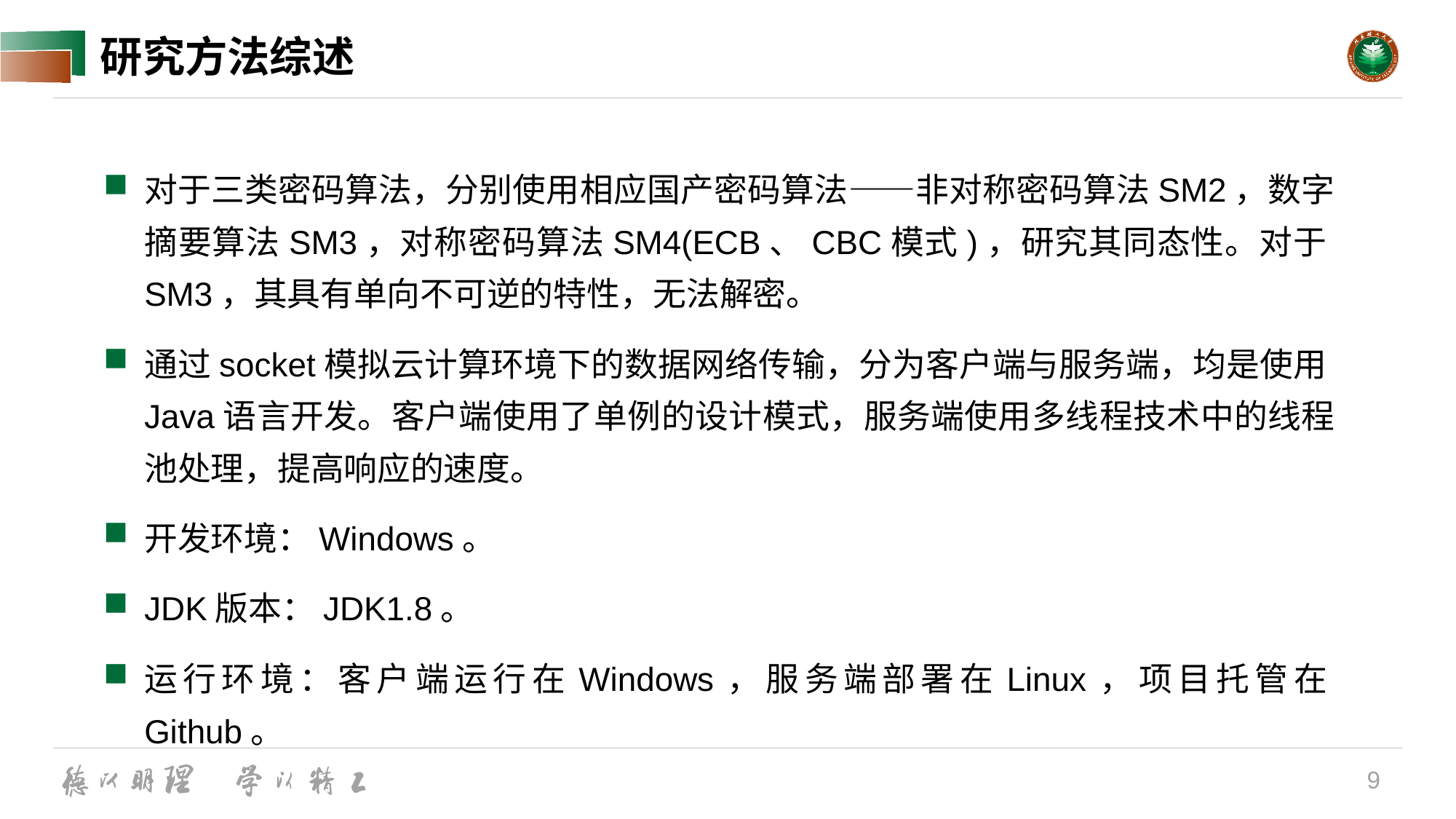

# 研究方法综述
对于三类密码算法，分别使用相应国产密码算法——非对称密码算法SM2，数字摘要算法SM3，对称密码算法SM4(ECB、CBC模式)，研究其同态性。对于SM3，其具有单向不可逆的特性，无法解密。
通过socket模拟云计算环境下的数据网络传输，分为客户端与服务端，均是使用Java语言开发。客户端使用了单例的设计模式，服务端使用多线程技术中的线程池处理，提高响应的速度。
开发环境：Windows。
JDK版本：JDK1.8。
运行环境：客户端运行在Windows，服务端部署在Linux，项目托管在Github。